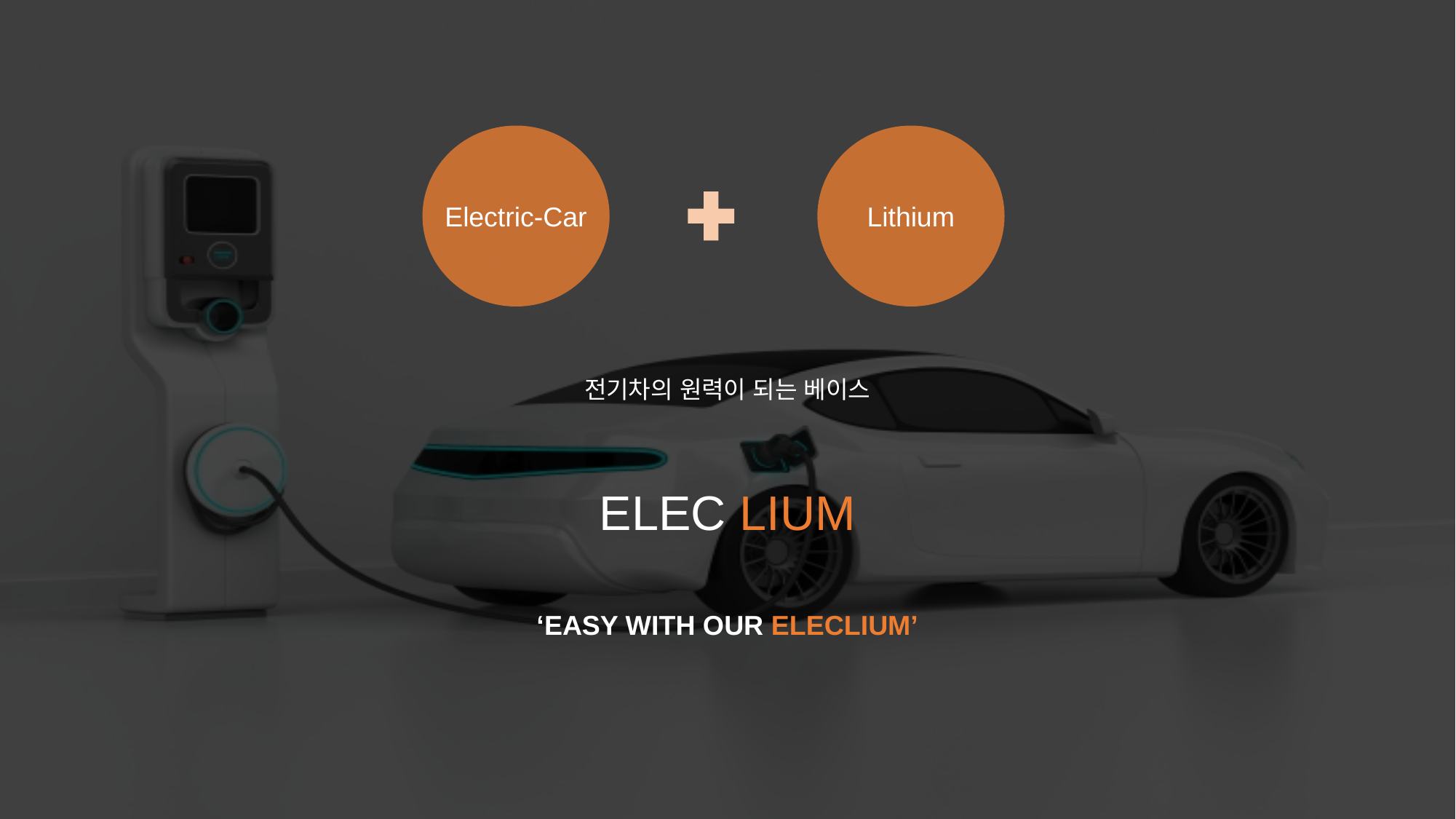

사이트이름
쉬운방법

Electric-Car

Lithium

전기차의 원력이 되는 베이스
ELEC LIUM
‘EASY WITH OUR ELECLIUM’